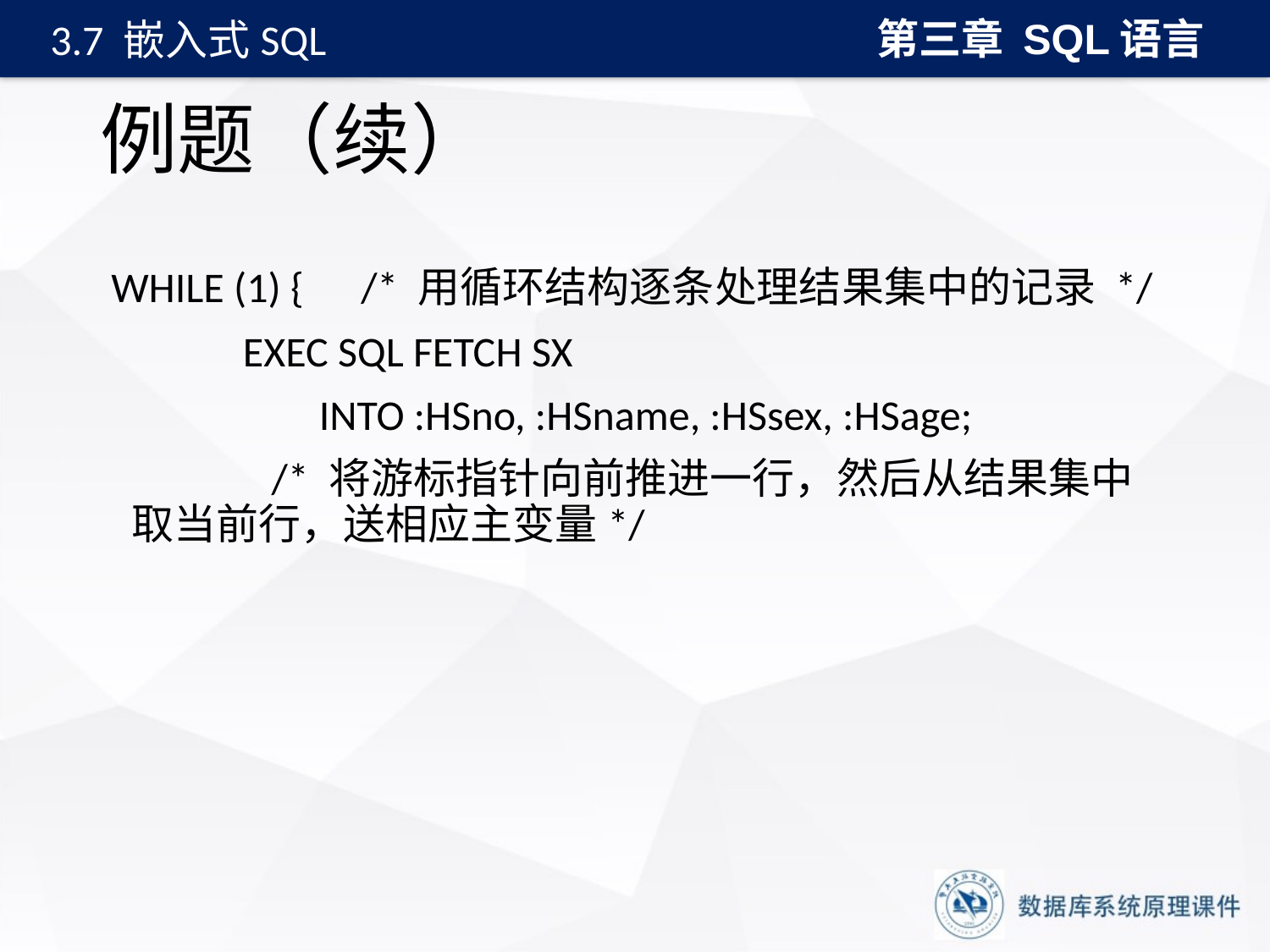

第三章 SQL语言
3.7 嵌入式SQL
# 例题（续）
 WHILE (1) {      /* 用循环结构逐条处理结果集中的记录 */
               EXEC SQL FETCH SX
                       INTO :HSno, :HSname, :HSsex, :HSage;
                  /* 将游标指针向前推进一行，然后从结果集中取当前行，送相应主变量*/